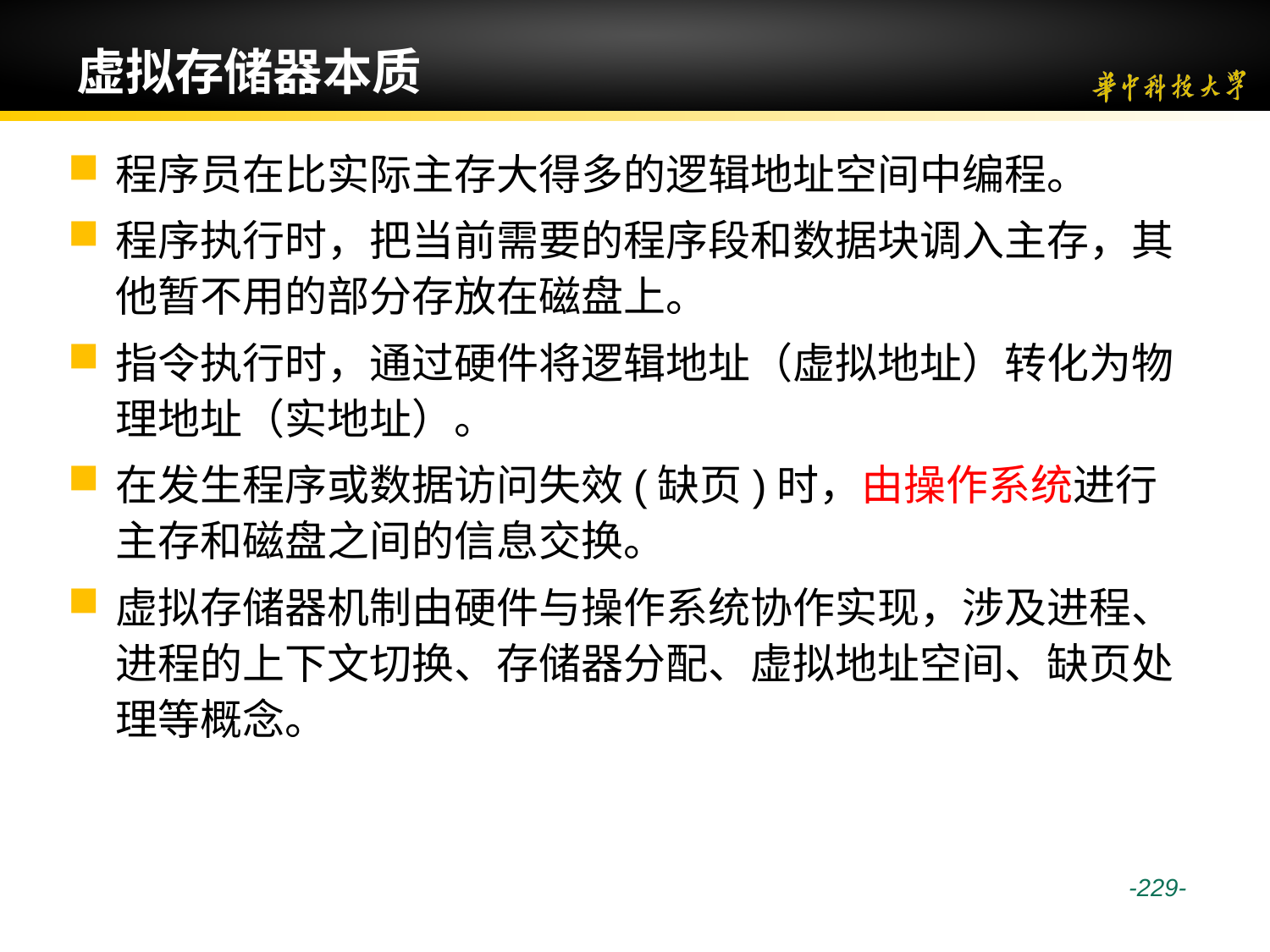

# 虚拟存储器本质
程序员在比实际主存大得多的逻辑地址空间中编程。
程序执行时，把当前需要的程序段和数据块调入主存，其他暂不用的部分存放在磁盘上。
指令执行时，通过硬件将逻辑地址（虚拟地址）转化为物理地址（实地址）。
在发生程序或数据访问失效(缺页)时，由操作系统进行主存和磁盘之间的信息交换。
虚拟存储器机制由硬件与操作系统协作实现，涉及进程、进程的上下文切换、存储器分配、虚拟地址空间、缺页处理等概念。

 -229-